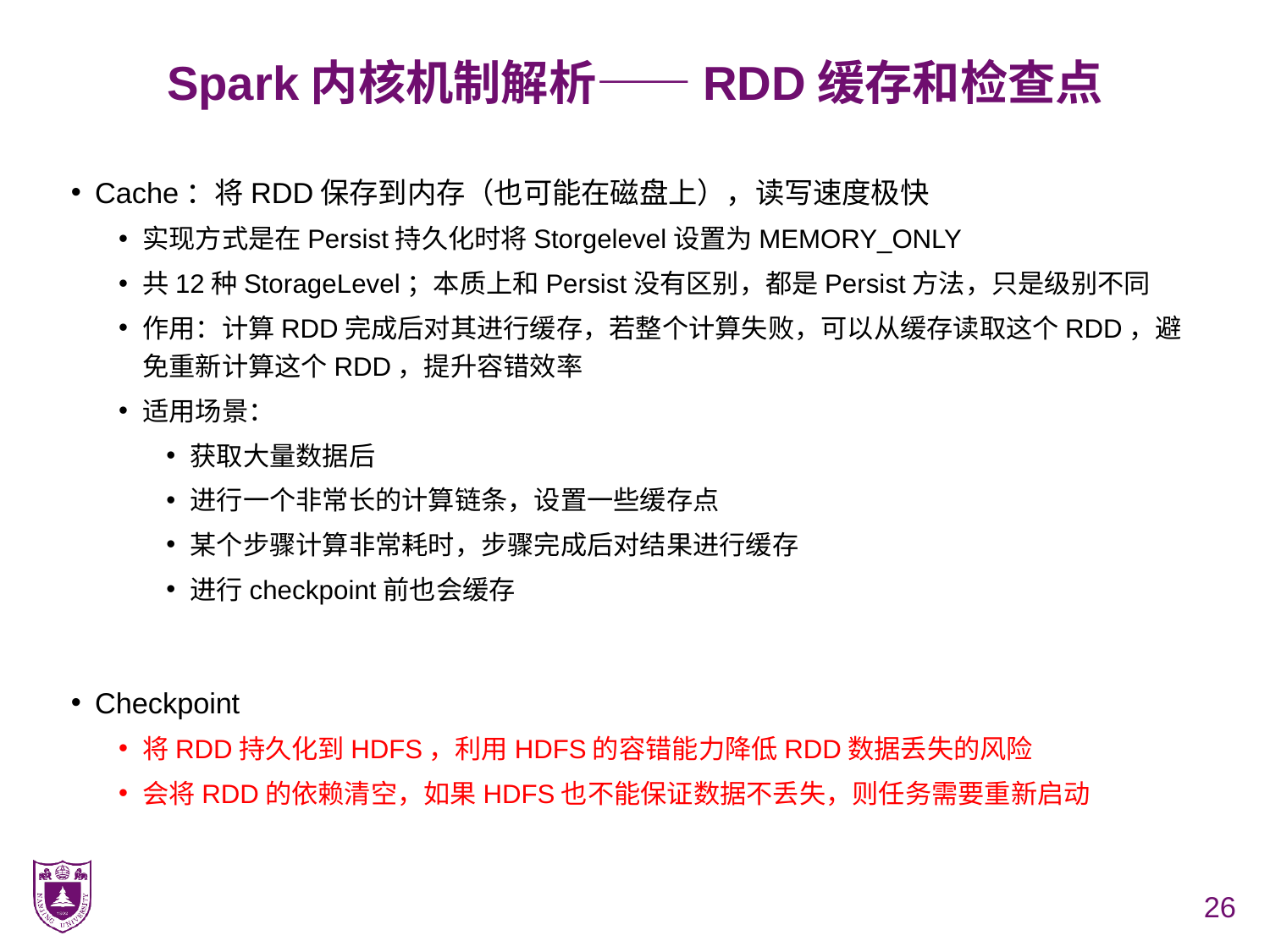

# Spark内核机制解析——RDD缓存和检查点
Cache：将RDD保存到内存（也可能在磁盘上），读写速度极快
实现方式是在Persist持久化时将Storgelevel设置为MEMORY_ONLY
共12种StorageLevel；本质上和Persist没有区别，都是Persist方法，只是级别不同
作用：计算RDD完成后对其进行缓存，若整个计算失败，可以从缓存读取这个RDD，避免重新计算这个RDD，提升容错效率
适用场景：
获取大量数据后
进行一个非常长的计算链条，设置一些缓存点
某个步骤计算非常耗时，步骤完成后对结果进行缓存
进行checkpoint前也会缓存

Checkpoint
将RDD持久化到HDFS，利用HDFS的容错能力降低RDD数据丢失的风险
会将RDD的依赖清空，如果HDFS也不能保证数据不丢失，则任务需要重新启动
26